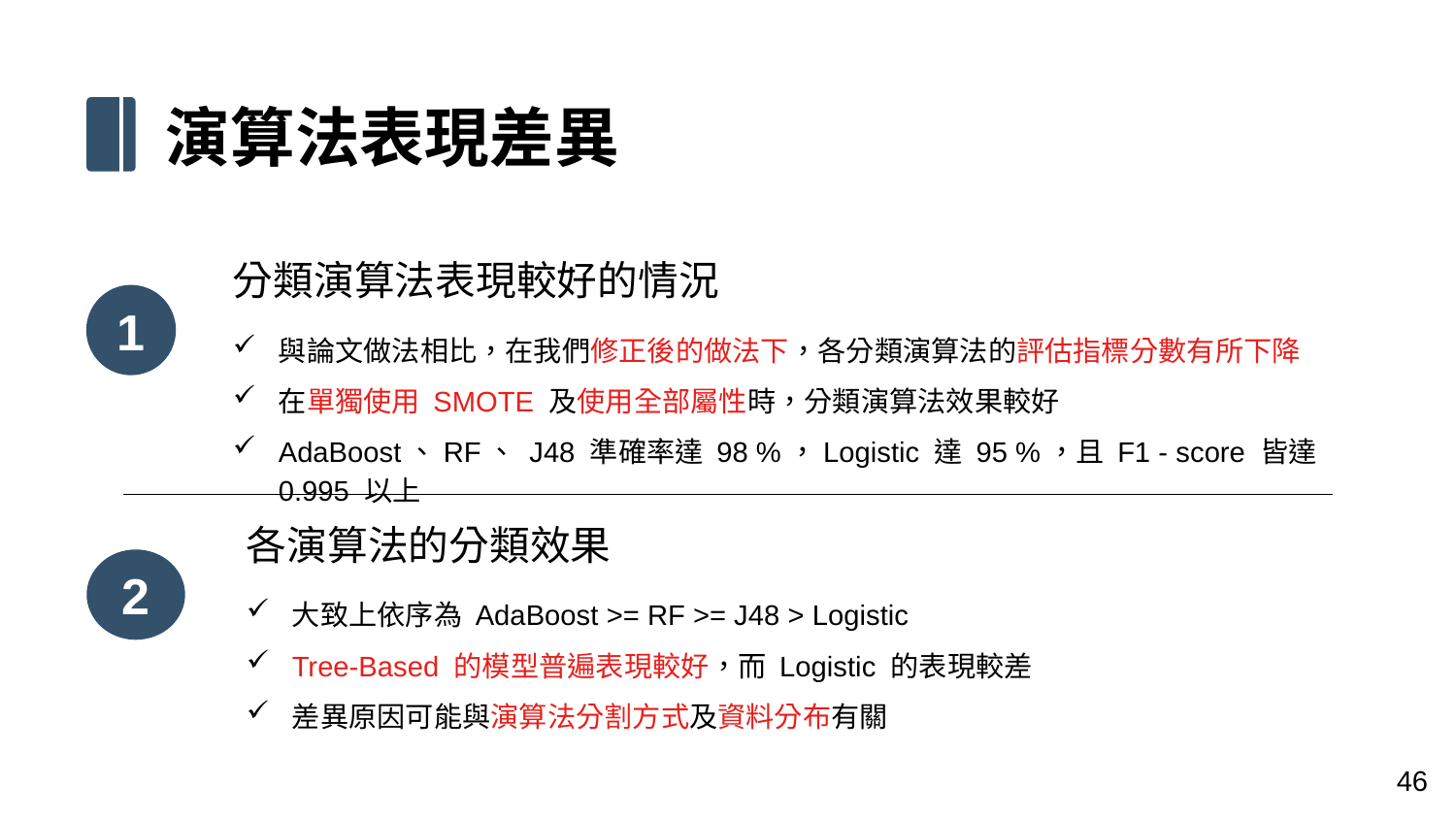

演算法表現差異
分類演算法表現較好的情況
與論文做法相比，在我們修正後的做法下，各分類演算法的評估指標分數有所下降
在單獨使用 SMOTE 及使用全部屬性時，分類演算法效果較好
AdaBoost、RF、 J48 準確率達 98 %，Logistic 達 95 %，且 F1 - score 皆達 0.995 以上
1
各演算法的分類效果
大致上依序為 AdaBoost >= RF >= J48 > Logistic
Tree-Based 的模型普遍表現較好，而 Logistic 的表現較差
差異原因可能與演算法分割方式及資料分布有關
2
46